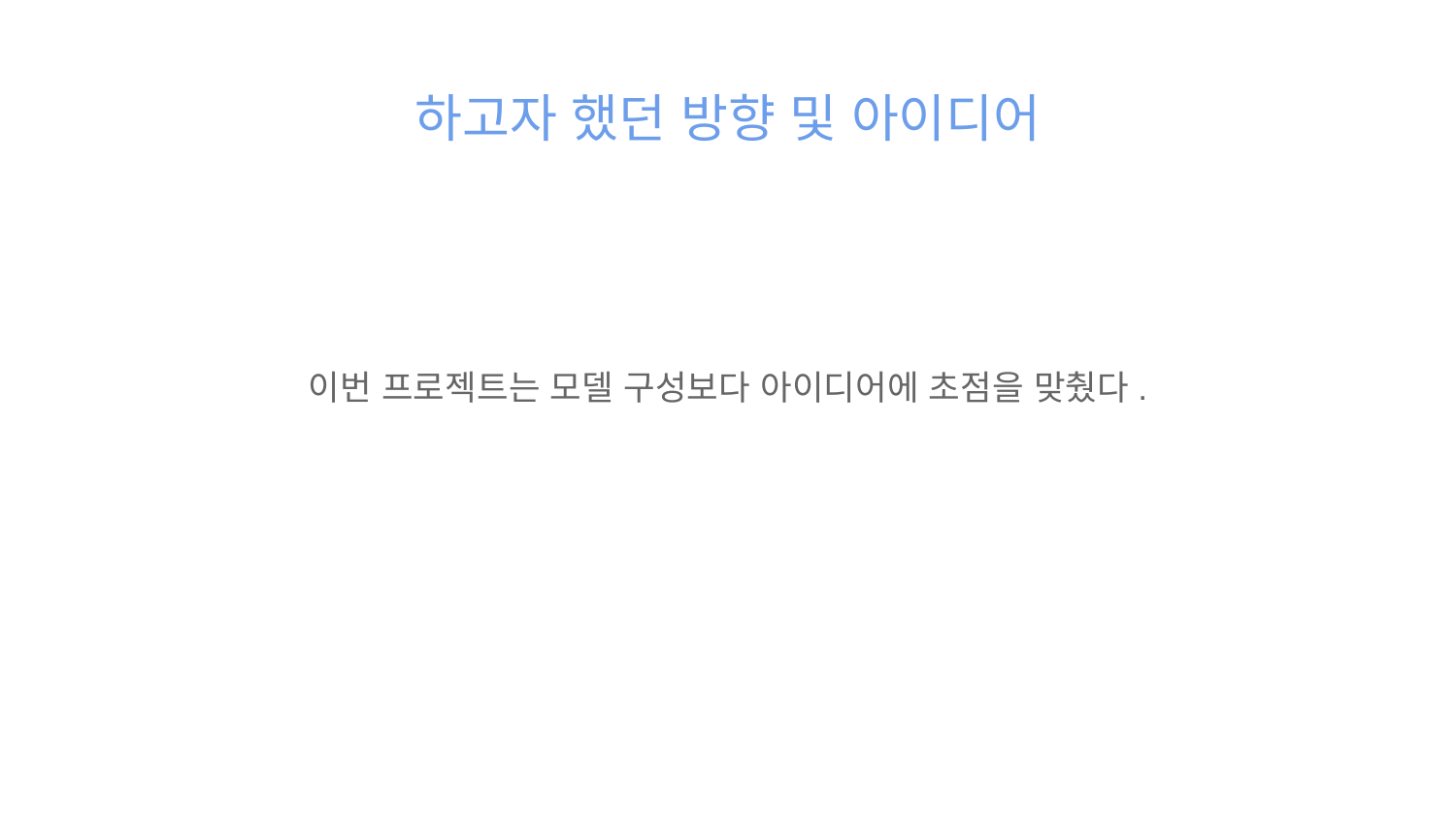

# 하고자 했던 방향 및 아이디어
이번 프로젝트는 모델 구성보다 아이디어에 초점을 맞췄다.